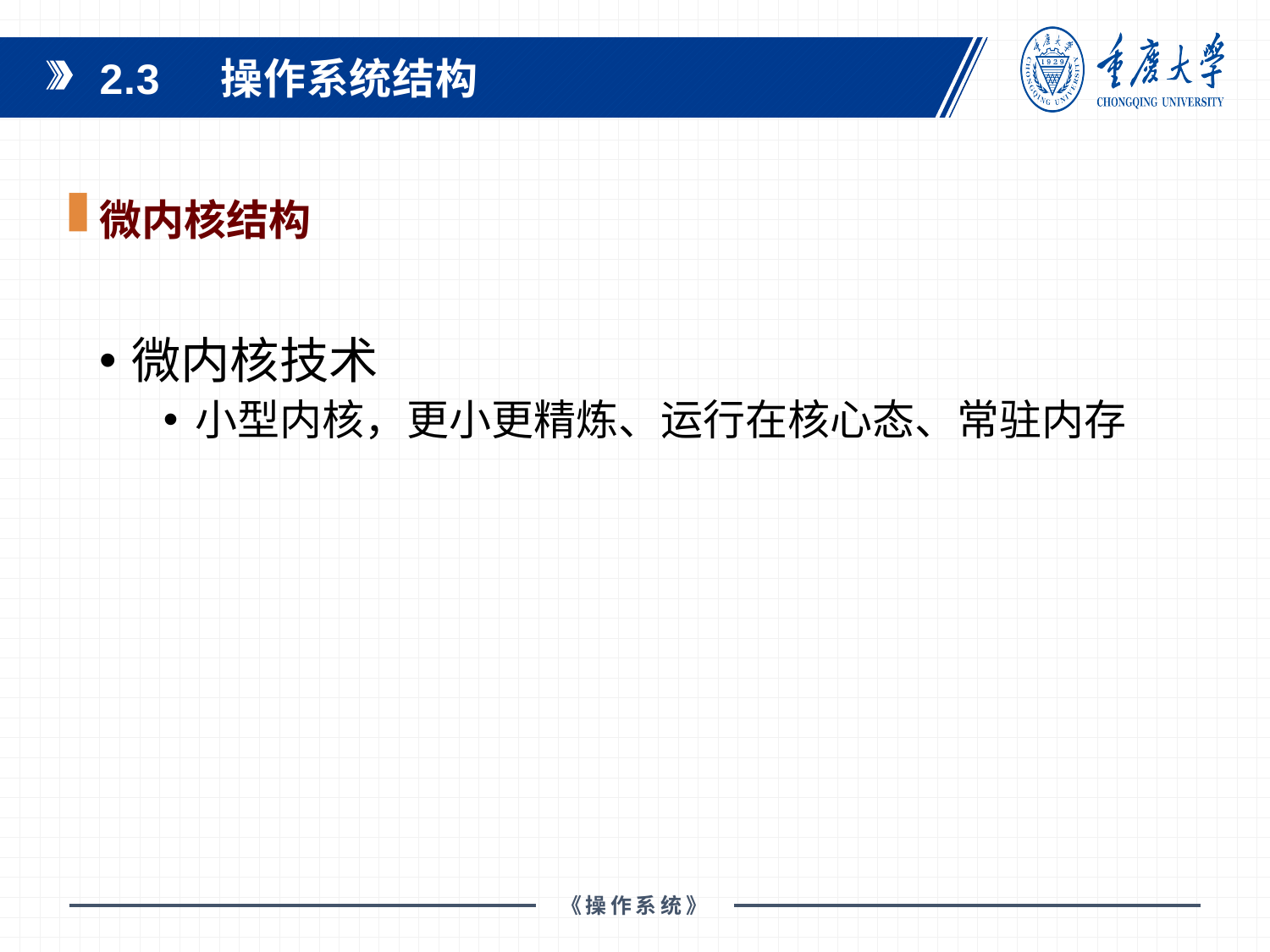

2.3    操作系统结构
微内核结构

微内核技术
小型内核，更小更精炼、运行在核心态、常驻内存